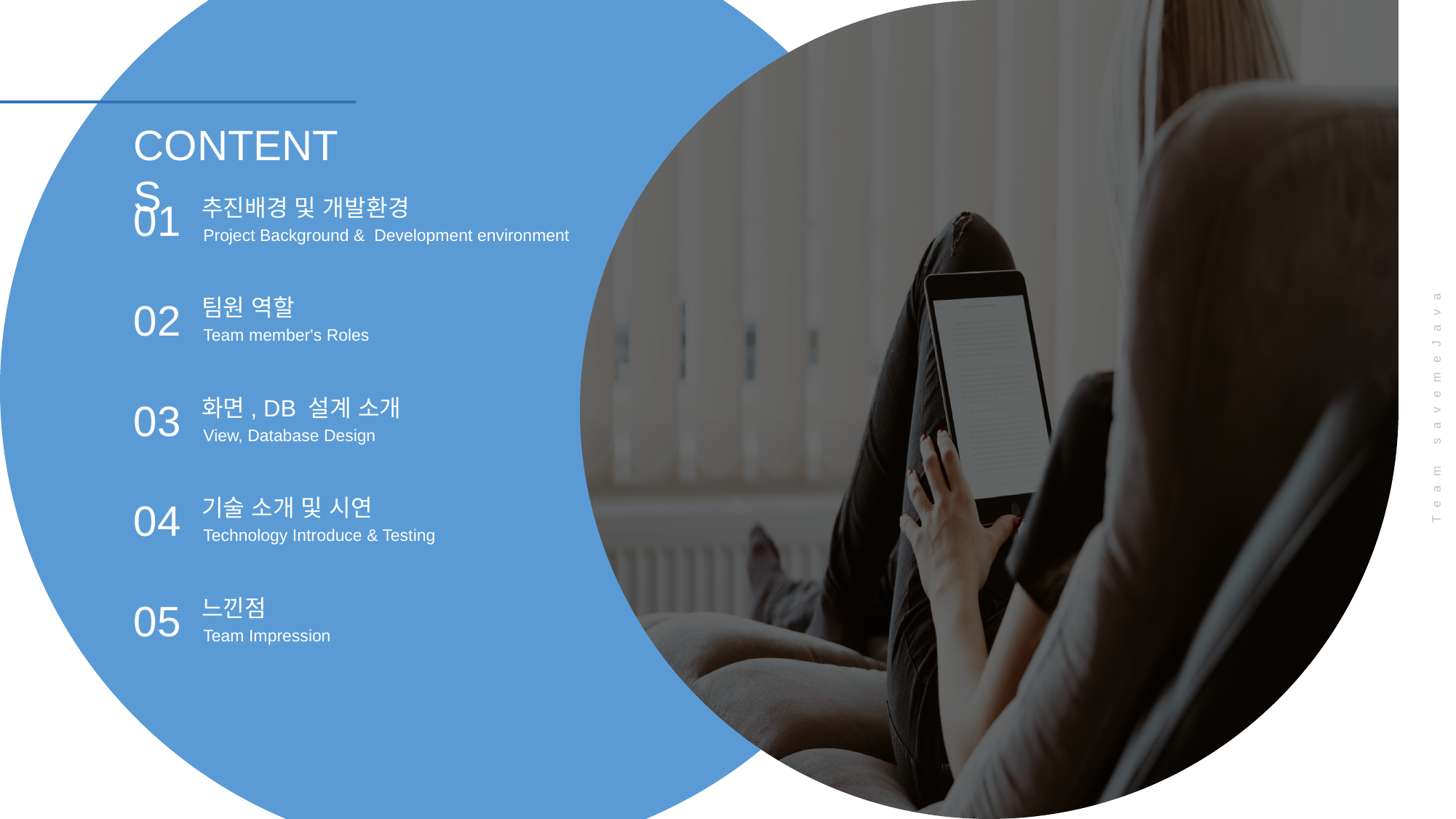

CONTENTS
추진배경 및 개발환경
01
Project Background &  Development environment
팀원 역할
02
Team member's Roles
화면, DB 설계 소개
03
Team savemeJava
View, Database Design
기술 소개 및 시연
04
Technology Introduce & Testing
느낀점
05
Team Impression